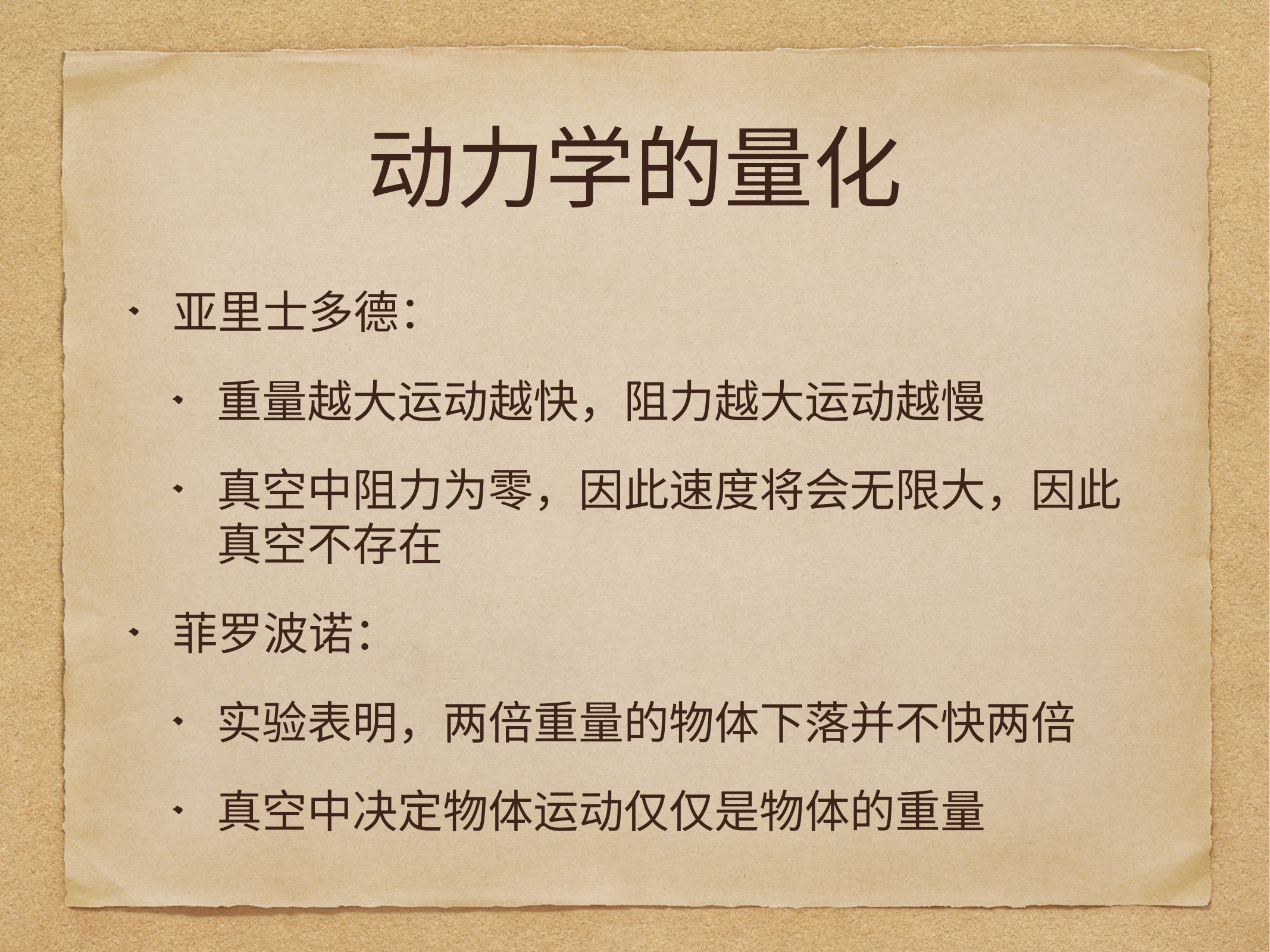

# 动力学的量化
亚里士多德：
重量越大运动越快，阻力越大运动越慢
真空中阻力为零，因此速度将会无限大，因此真空不存在
菲罗波诺：
实验表明，两倍重量的物体下落并不快两倍
真空中决定物体运动仅仅是物体的重量